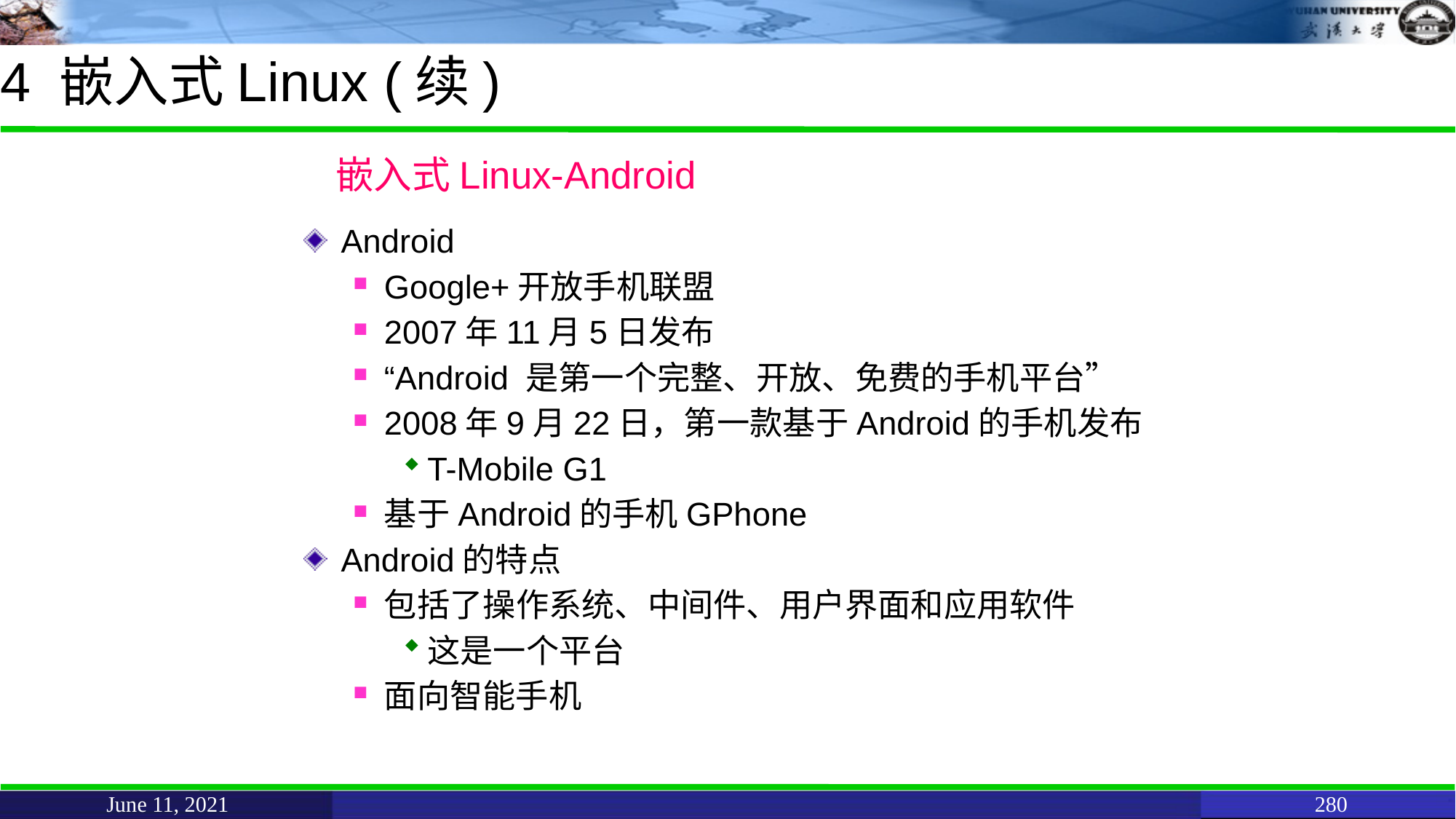

# 4 嵌入式Linux (续)
嵌入式Linux-Android
Android
Google+开放手机联盟
2007年11月5日发布
“Android 是第一个完整、开放、免费的手机平台”
2008年9月22日，第一款基于Android的手机发布
T-Mobile G1
基于Android的手机GPhone
Android的特点
包括了操作系统、中间件、用户界面和应用软件
这是一个平台
面向智能手机
June 11, 2021

280